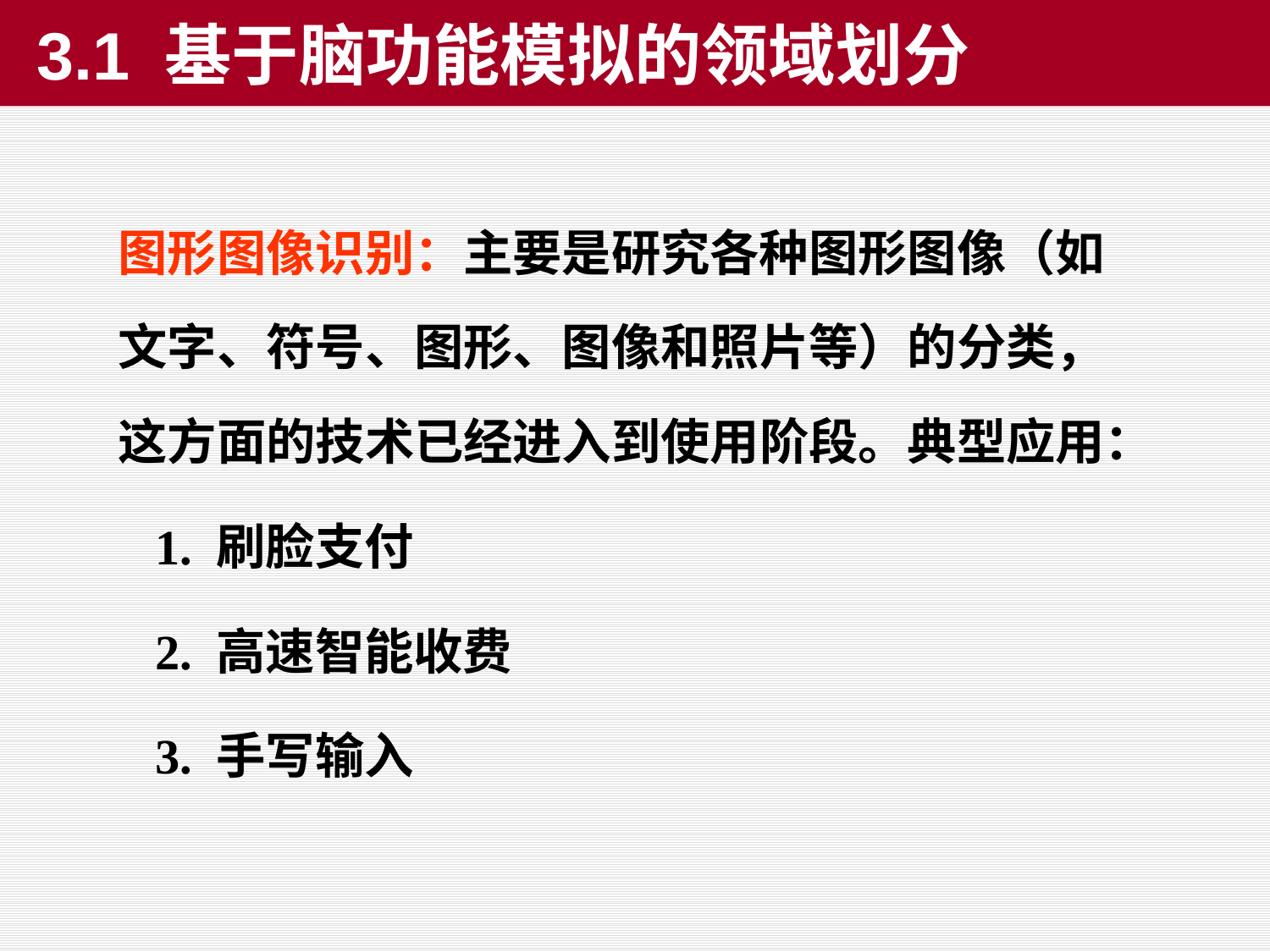

3.1 基于脑功能模拟的领域划分
图形图像识别：主要是研究各种图形图像（如文字、符号、图形、图像和照片等）的分类，这方面的技术已经进入到使用阶段。典型应用：
   1. 刷脸支付
   2. 高速智能收费
   3. 手写输入